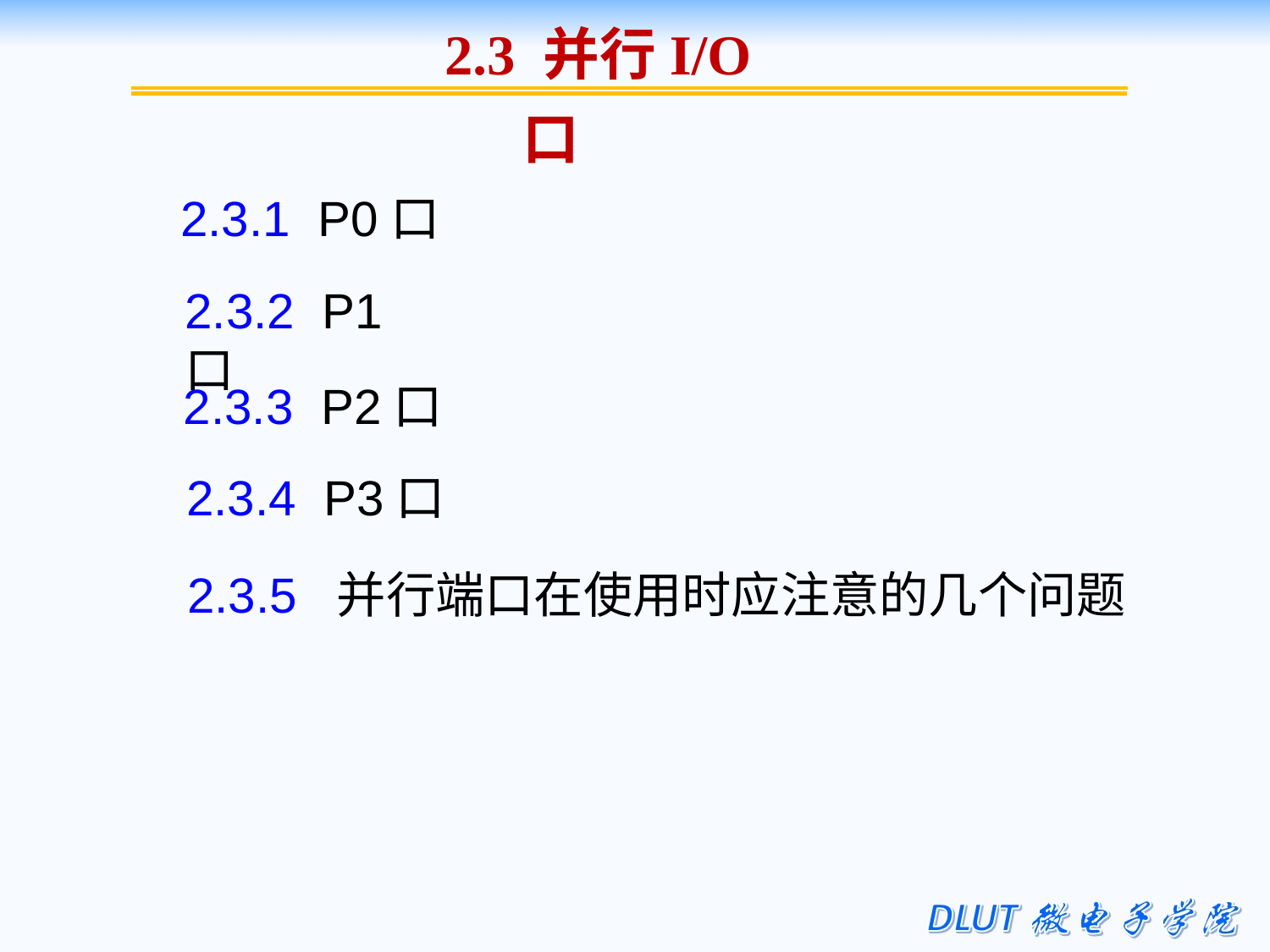

2.3 并行I/O口
2.3.1  P0口
2.3.2  P1口
2.3.3  P2口
2.3.4  P3口
2.3.5  并行端口在使用时应注意的几个问题